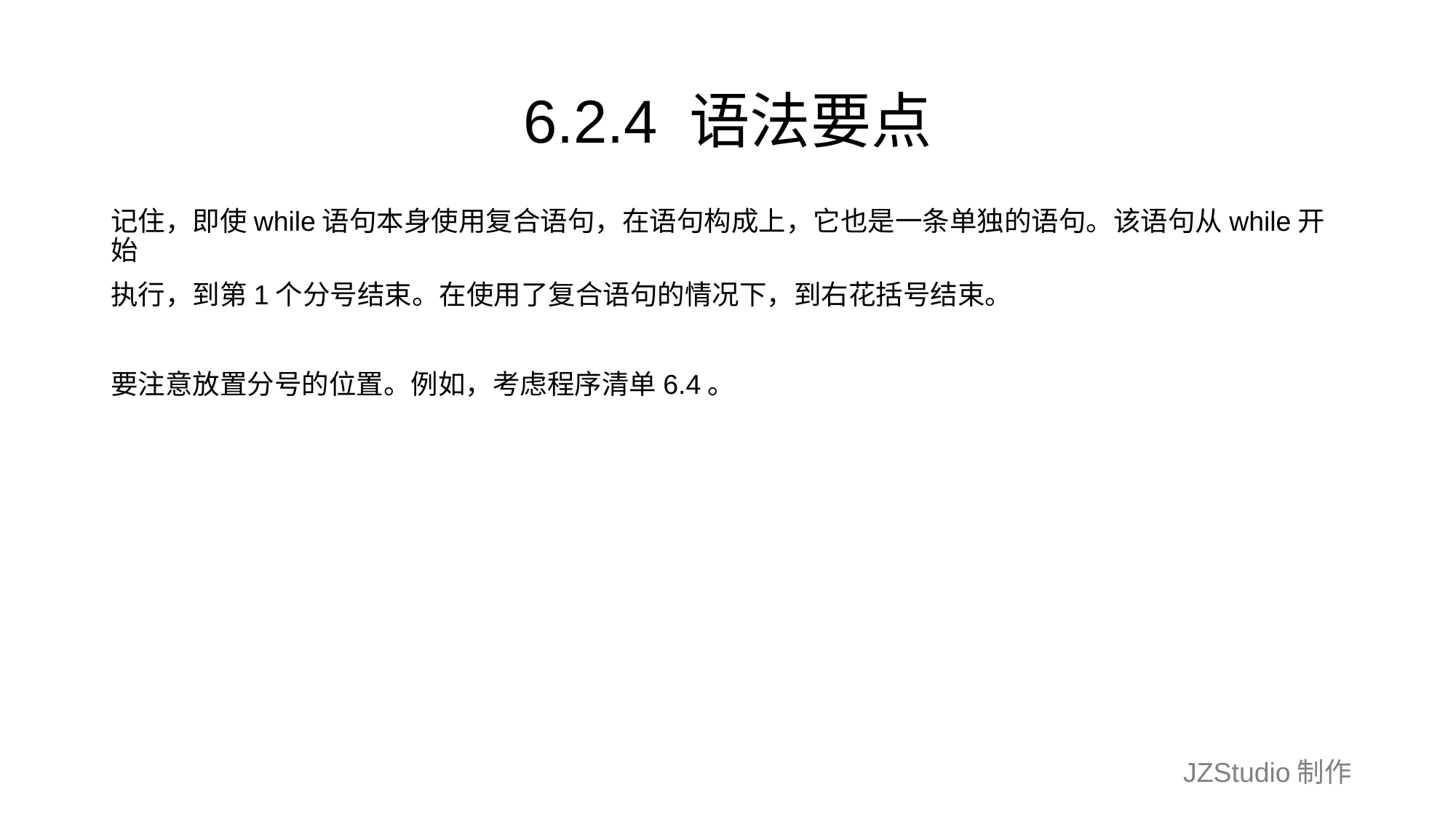

# 6.2.4 语法要点
记住，即使while语句本身使用复合语句，在语句构成上，它也是一条单独的语句。该语句从while开始
执行，到第1个分号结束。在使用了复合语句的情况下，到右花括号结束。

要注意放置分号的位置。例如，考虑程序清单6.4。